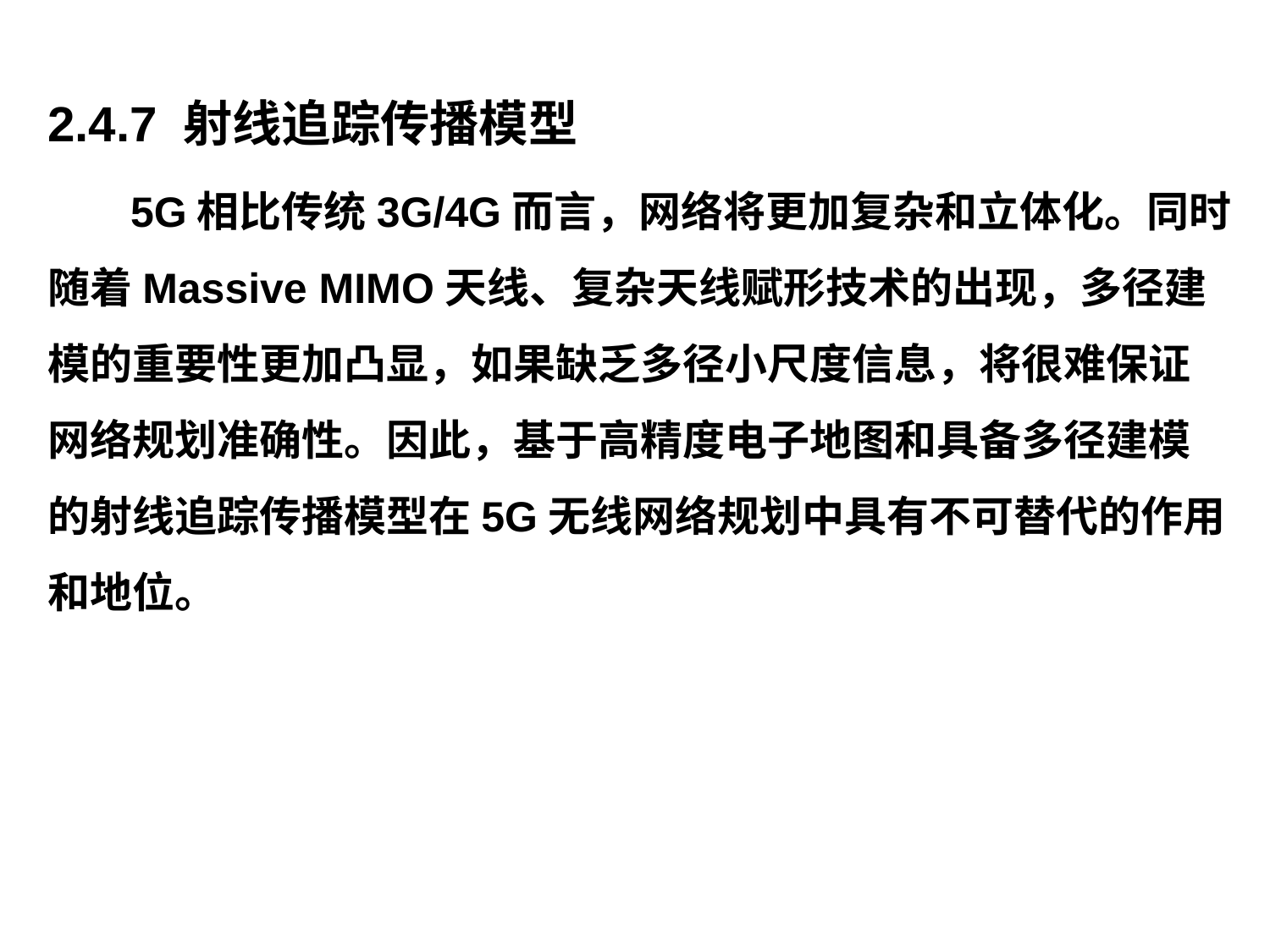

2.4.7 射线追踪传播模型
       5G相比传统3G/4G而言，网络将更加复杂和立体化。同时随着Massive MIMO天线、复杂天线赋形技术的出现，多径建模的重要性更加凸显，如果缺乏多径小尺度信息，将很难保证网络规划准确性。因此，基于高精度电子地图和具备多径建模的射线追踪传播模型在5G无线网络规划中具有不可替代的作用和地位。